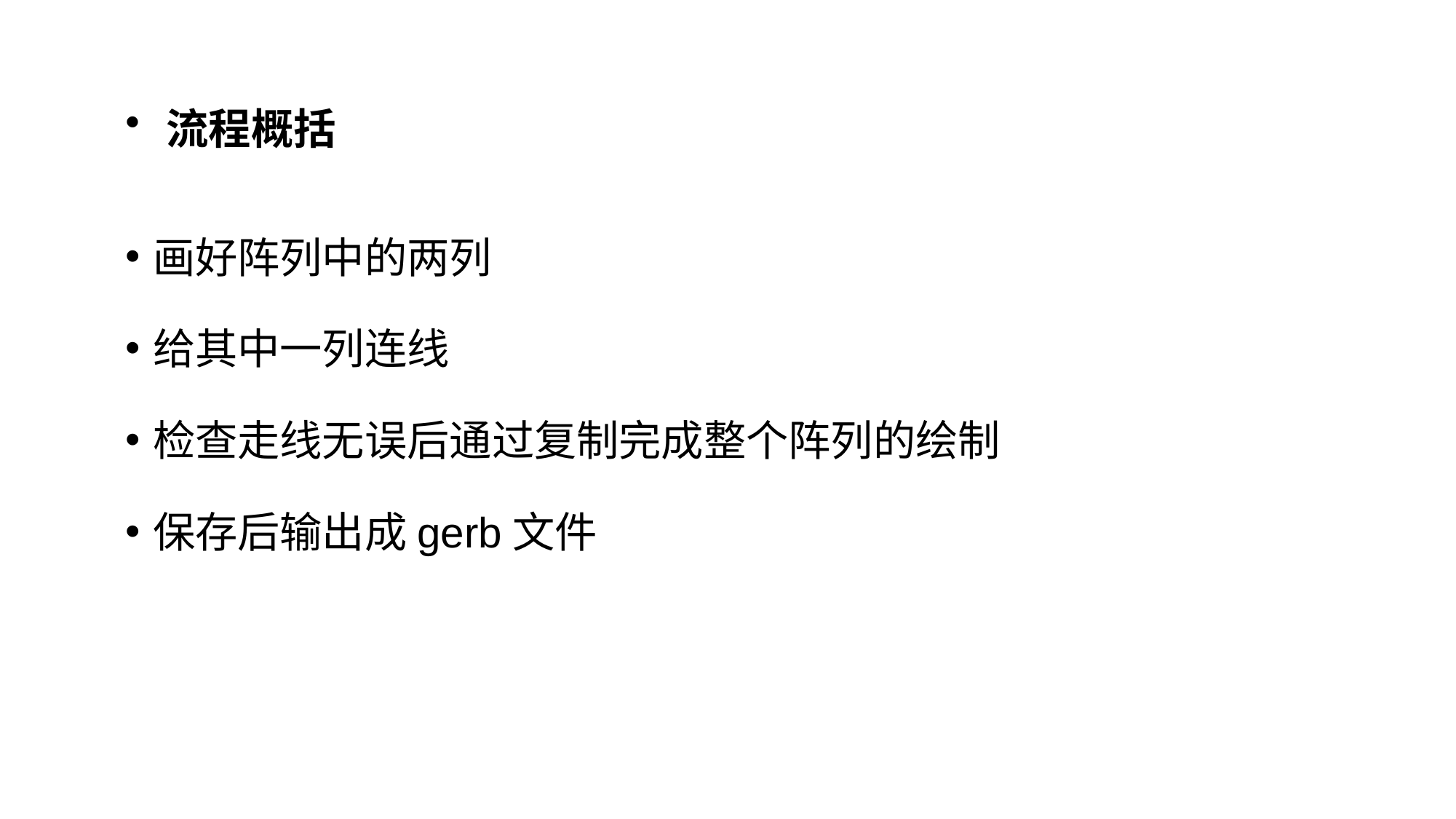

流程概括
画好阵列中的两列
给其中一列连线
检查走线无误后通过复制完成整个阵列的绘制
保存后输出成gerb文件